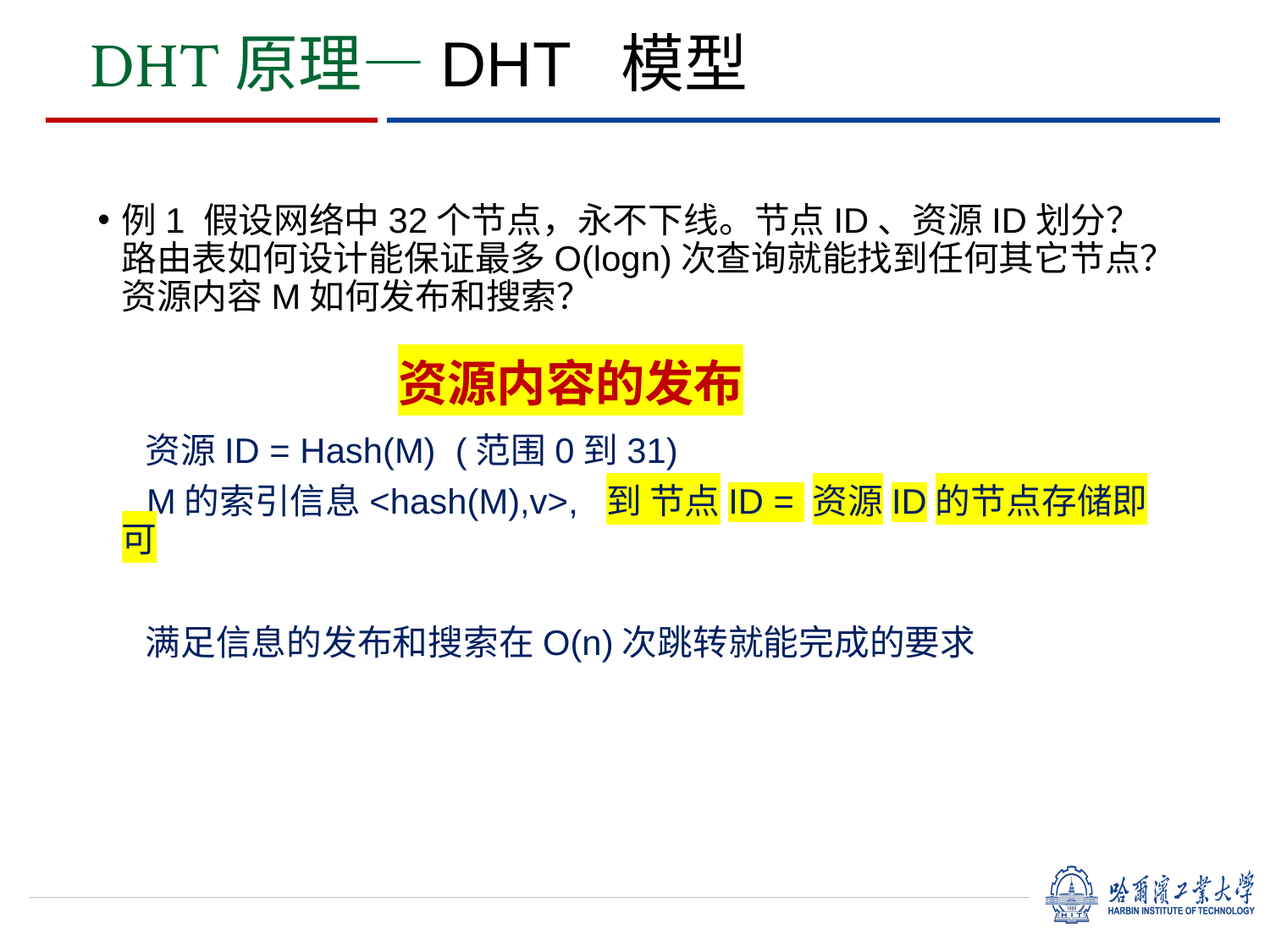

DHT原理—DHT  模型
例1 假设网络中32个节点，永不下线。节点ID、资源ID划分？路由表如何设计能保证最多O(logn)次查询就能找到任何其它节点？资源内容M如何发布和搜索？

     资源ID = Hash(M)  (范围0到31)
     M的索引信息<hash(M),v>,  到 节点ID = 资源ID的节点存储即可

     满足信息的发布和搜索在O(n)次跳转就能完成的要求

资源内容的发布